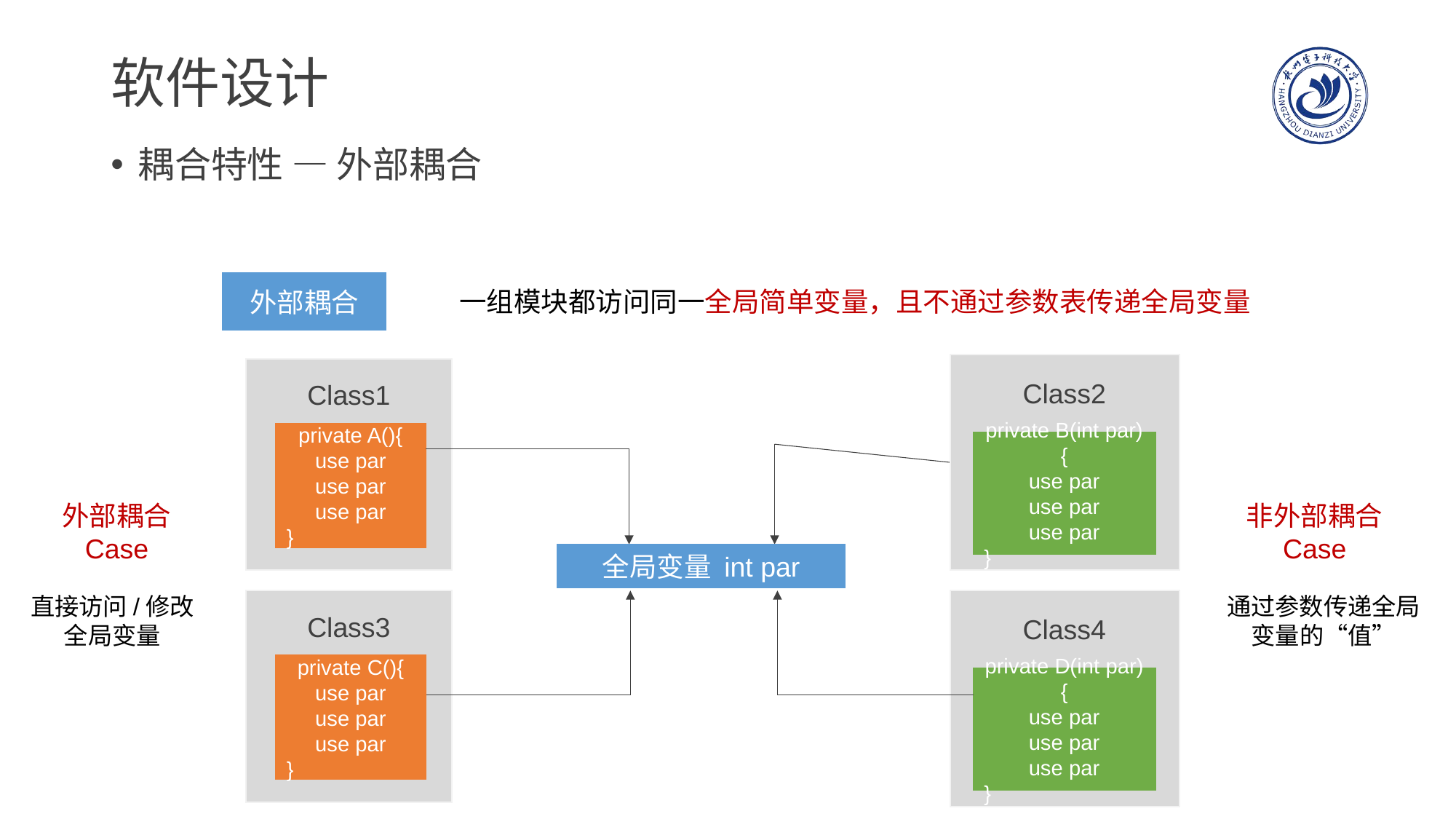

# 软件设计
耦合特性 — 外部耦合
外部耦合
一组模块都访问同一全局简单变量，且不通过参数表传递全局变量

Class2
private B(int par){
use par
use par
use par
}

Class4
private D(int par){
use par
use par
use par
}

Class1
private A(){
use par
use par
use par
}
外部耦合 Case
直接访问/修改全局变量
非外部耦合 Case
通过参数传递全局变量的“值”
全局变量 int par

Class3
private C(){
use par
use par
use par
}